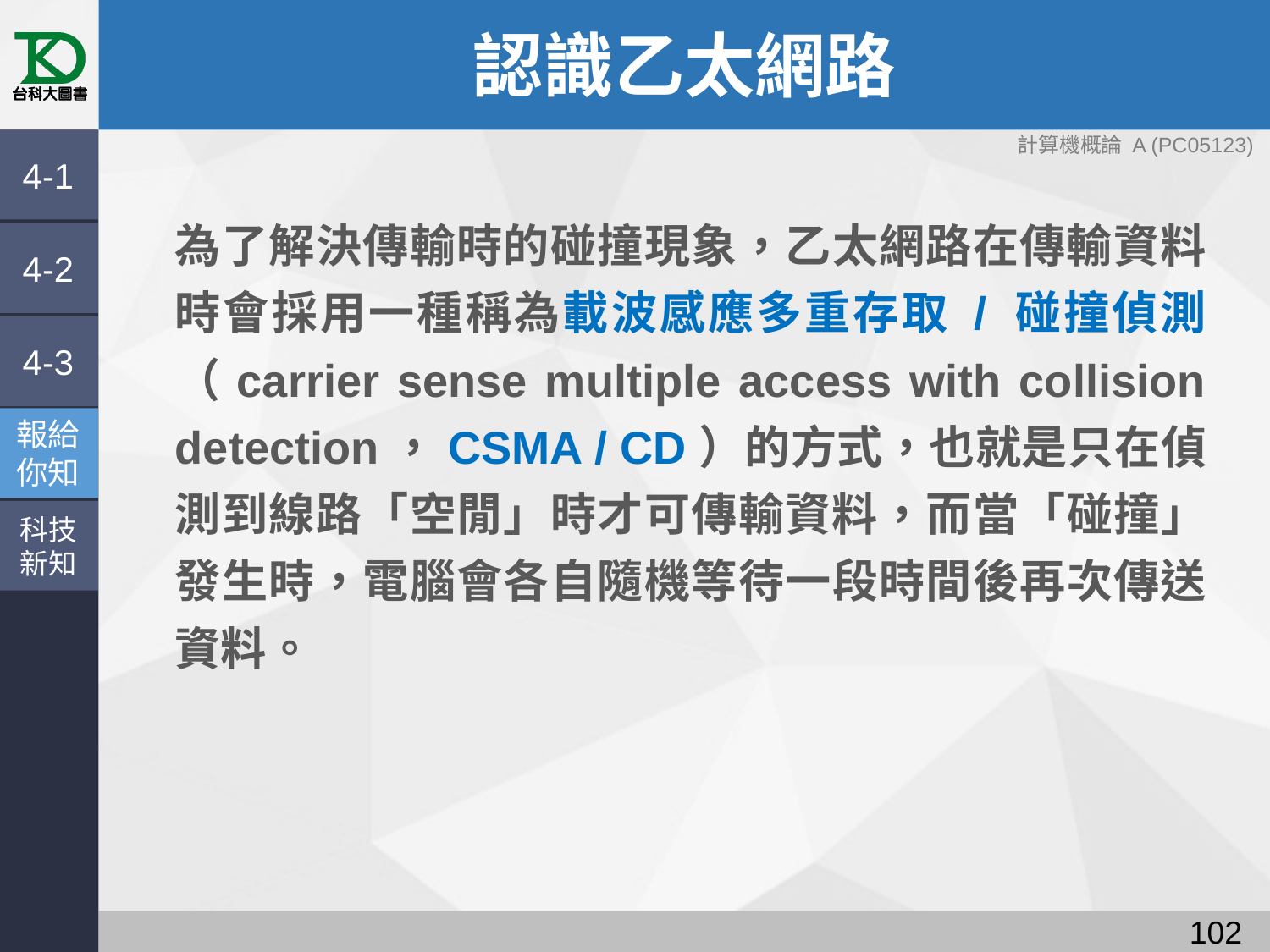

# 認識乙太網路
4-1
為了解決傳輸時的碰撞現象，乙太網路在傳輸資料時會採用一種稱為載波感應多重存取 / 碰撞偵測（carrier sense multiple access with collision detection，CSMA / CD）的方式，也就是只在偵測到線路「空閒」時才可傳輸資料，而當「碰撞」發生時，電腦會各自隨機等待一段時間後再次傳送資料。
4-2
4-3
報給
你知
科技
新知
102